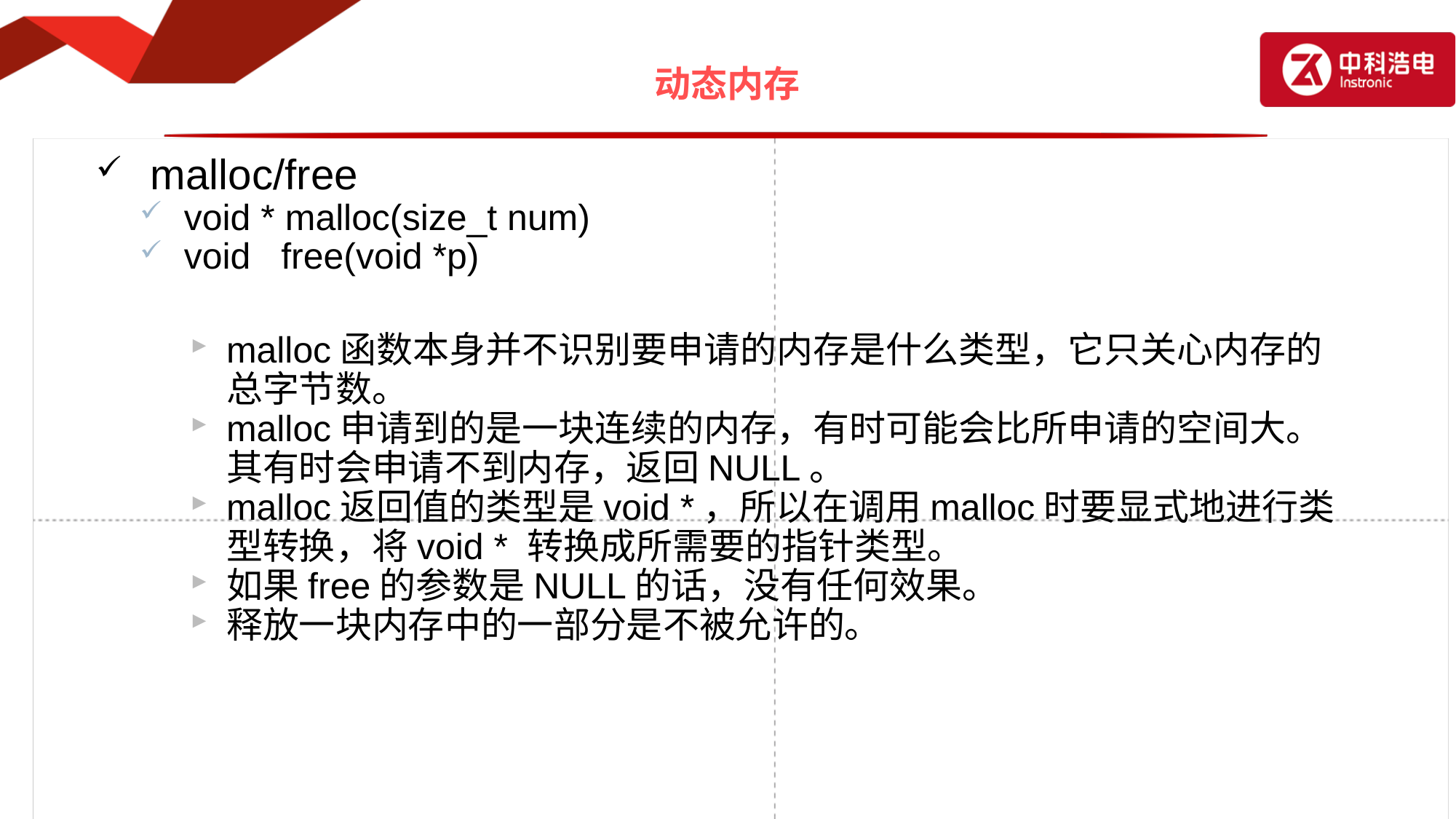

# 动态内存
malloc/free
 void * malloc(size_t num)
 void   free(void *p)

malloc函数本身并不识别要申请的内存是什么类型，它只关心内存的总字节数。
malloc申请到的是一块连续的内存，有时可能会比所申请的空间大。其有时会申请不到内存，返回NULL。
malloc返回值的类型是void *，所以在调用malloc时要显式地进行类型转换，将void * 转换成所需要的指针类型。
如果free的参数是NULL的话，没有任何效果。
释放一块内存中的一部分是不被允许的。